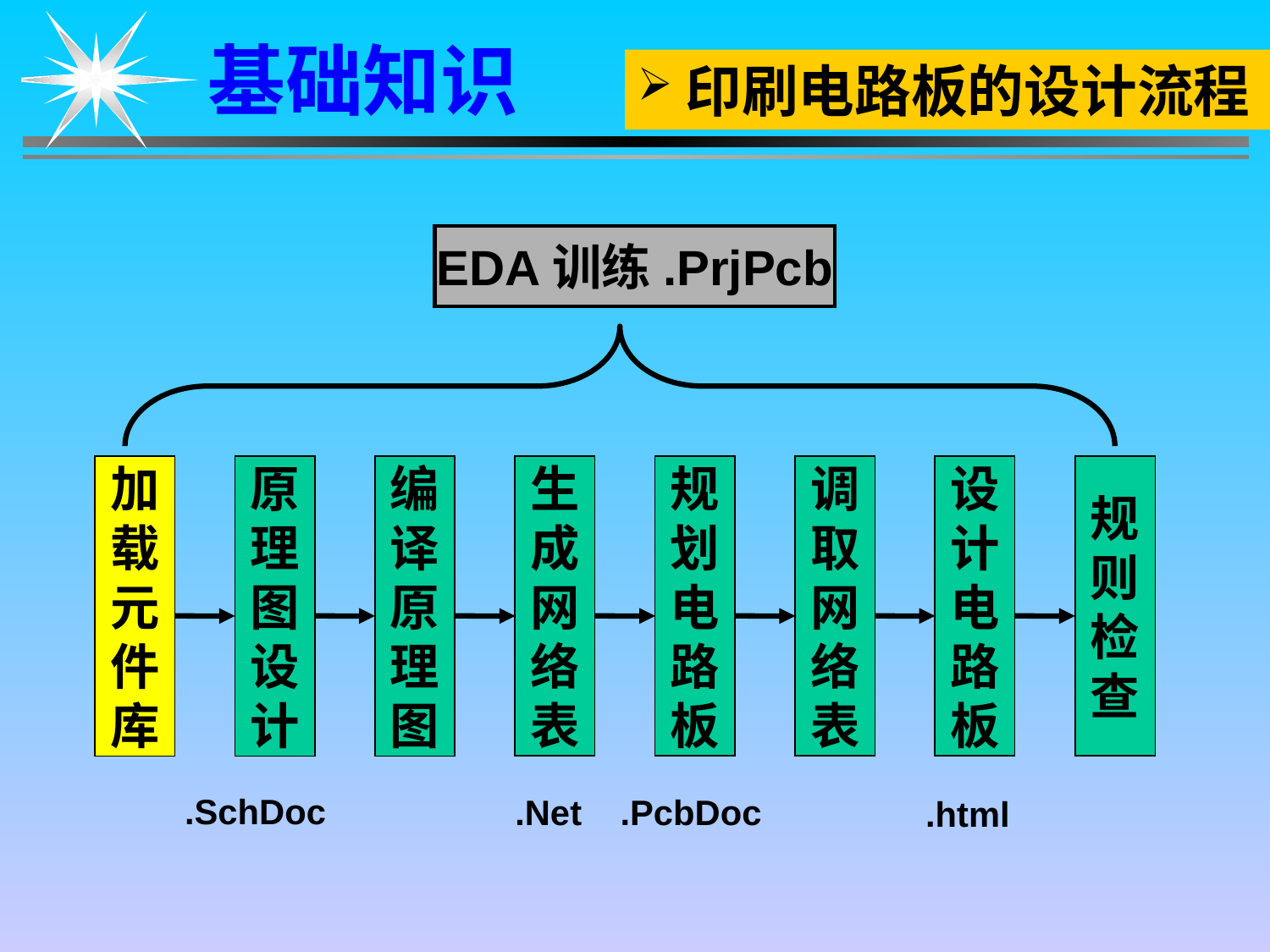

基础知识
印刷电路板的设计流程

EDA训练.PrjPcb
生
成
网
络
表
规
划
电
路
板
调
取
网
络
表
设
计
电
路
板
规
则
检
查
加
载
元
件
库
原
理
图
设
计
编
译
原
理
图

.SchDoc

.Net
.PcbDoc
.html